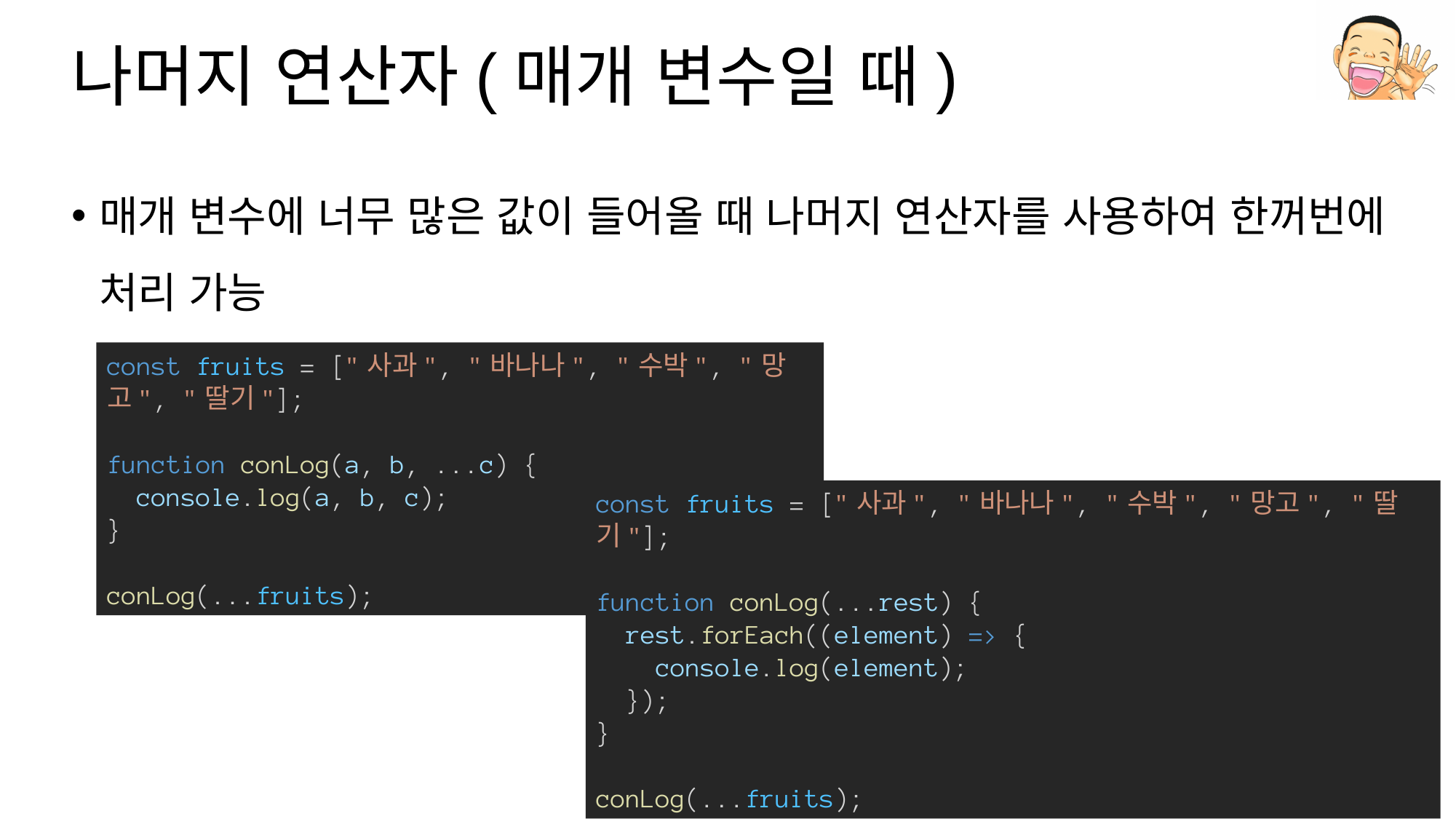

# 나머지 연산자(매개 변수일 때)
매개 변수에 너무 많은 값이 들어올 때 나머지 연산자를 사용하여 한꺼번에 처리 가능
const fruits = ["사과", "바나나", "수박", "망고", "딸기"];
function conLog(a, b, ...c) {
  console.log(a, b, c);
}
conLog(...fruits);
const fruits = ["사과", "바나나", "수박", "망고", "딸기"];
function conLog(...rest) {
  rest.forEach((element) => {
    console.log(element);
  });
}
conLog(...fruits);